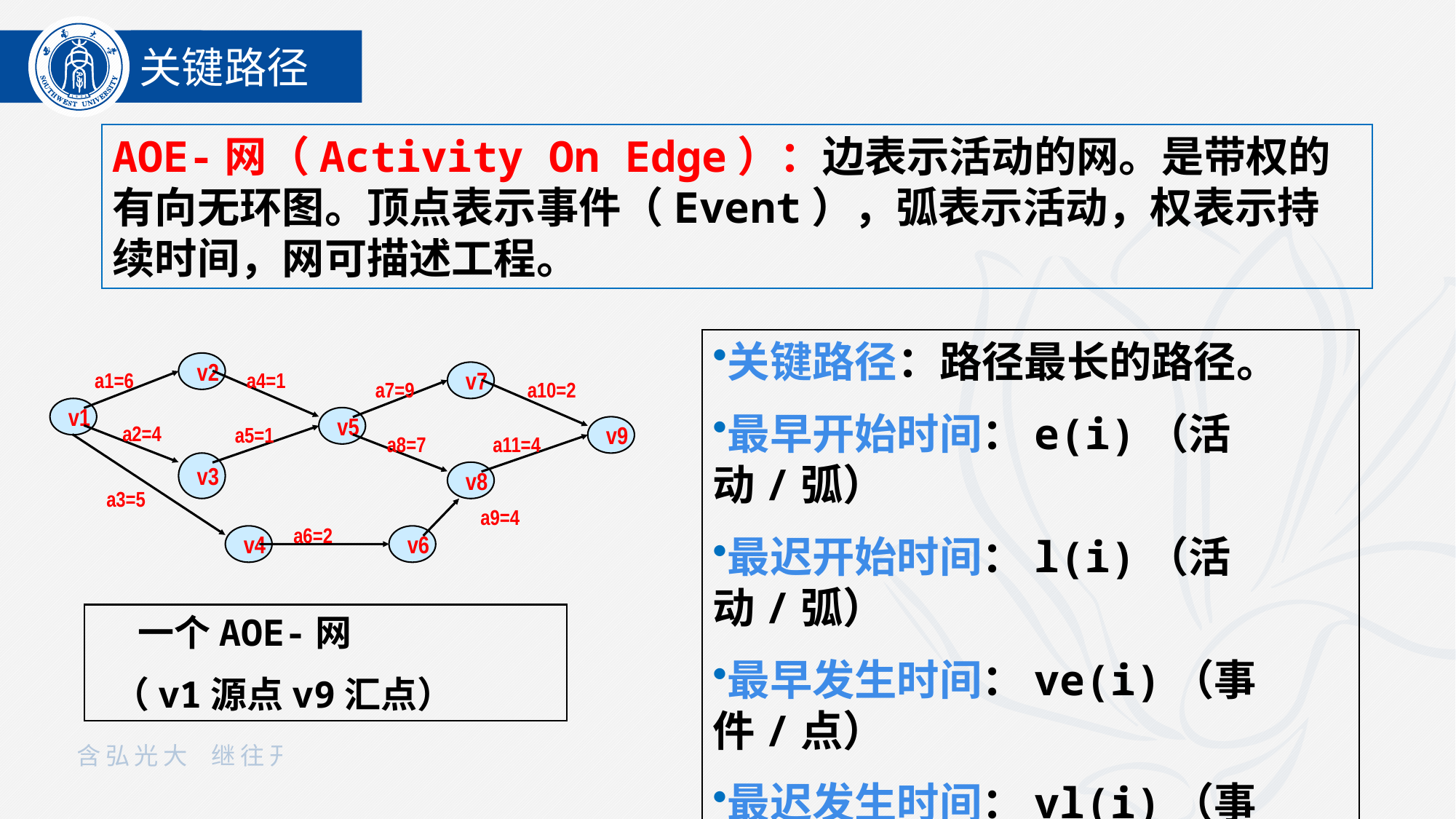

关键路径
AOE-网（Activity On Edge）：边表示活动的网。是带权的有向无环图。顶点表示事件（Event），弧表示活动，权表示持续时间，网可描述工程。
关键路径：路径最长的路径。
最早开始时间：e(i)（活动/弧）
最迟开始时间：l(i)（活动/弧）
最早发生时间：ve(i)（事件/点）
最迟发生时间：vl(i)（事件/点）
v2
a1=6
a4=1
v7

a7=9
a10=2

v1
v5
a2=4
a5=1
v9

a8=7
a11=4

v3
v8
a3=5

a9=4
a6=2
v4
v6

  一个AOE-网
（v1源点v9汇点）